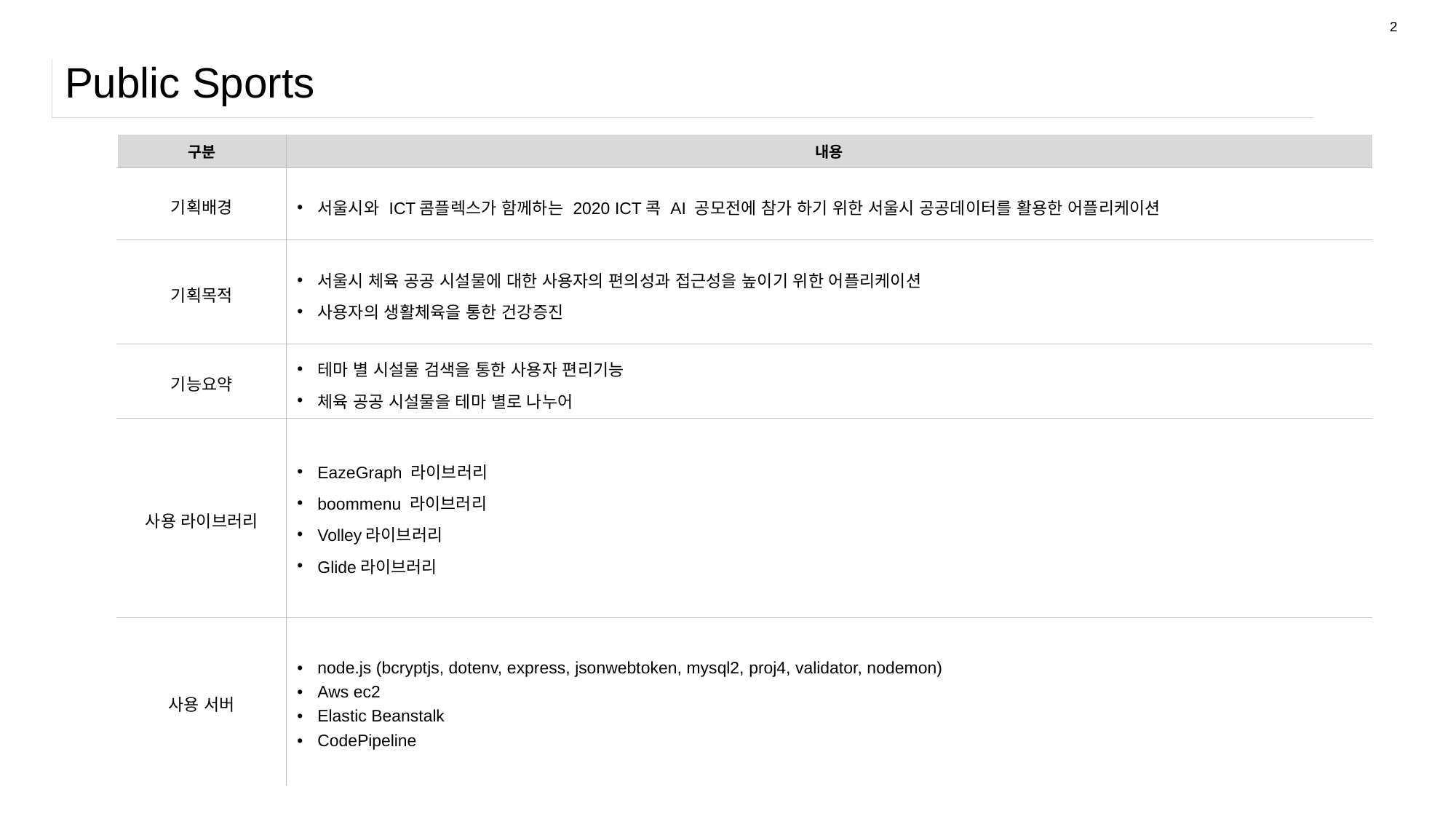

2
# Public Sports
| 구분 | 내용 |
| --- | --- |
| 기획배경 | 서울시와 ICT콤플렉스가 함께하는 2020 ICT콕 AI 공모전에 참가 하기 위한 서울시 공공데이터를 활용한 어플리케이션 |
| 기획목적 | 서울시 체육 공공 시설물에 대한 사용자의 편의성과 접근성을 높이기 위한 어플리케이션 사용자의 생활체육을 통한 건강증진 |
| 기능요약 | 테마 별 시설물 검색을 통한 사용자 편리기능 체육 공공 시설물을 테마 별로 나누어 |
| 사용 라이브러리 | EazeGraph 라이브러리 boommenu 라이브러리 Volley라이브러리 Glide라이브러리 |
| 사용 서버 | node.js (bcryptjs, dotenv, express, jsonwebtoken, mysql2, proj4, validator, nodemon) Aws ec2 Elastic Beanstalk CodePipeline |
|  |  |
|  |  |